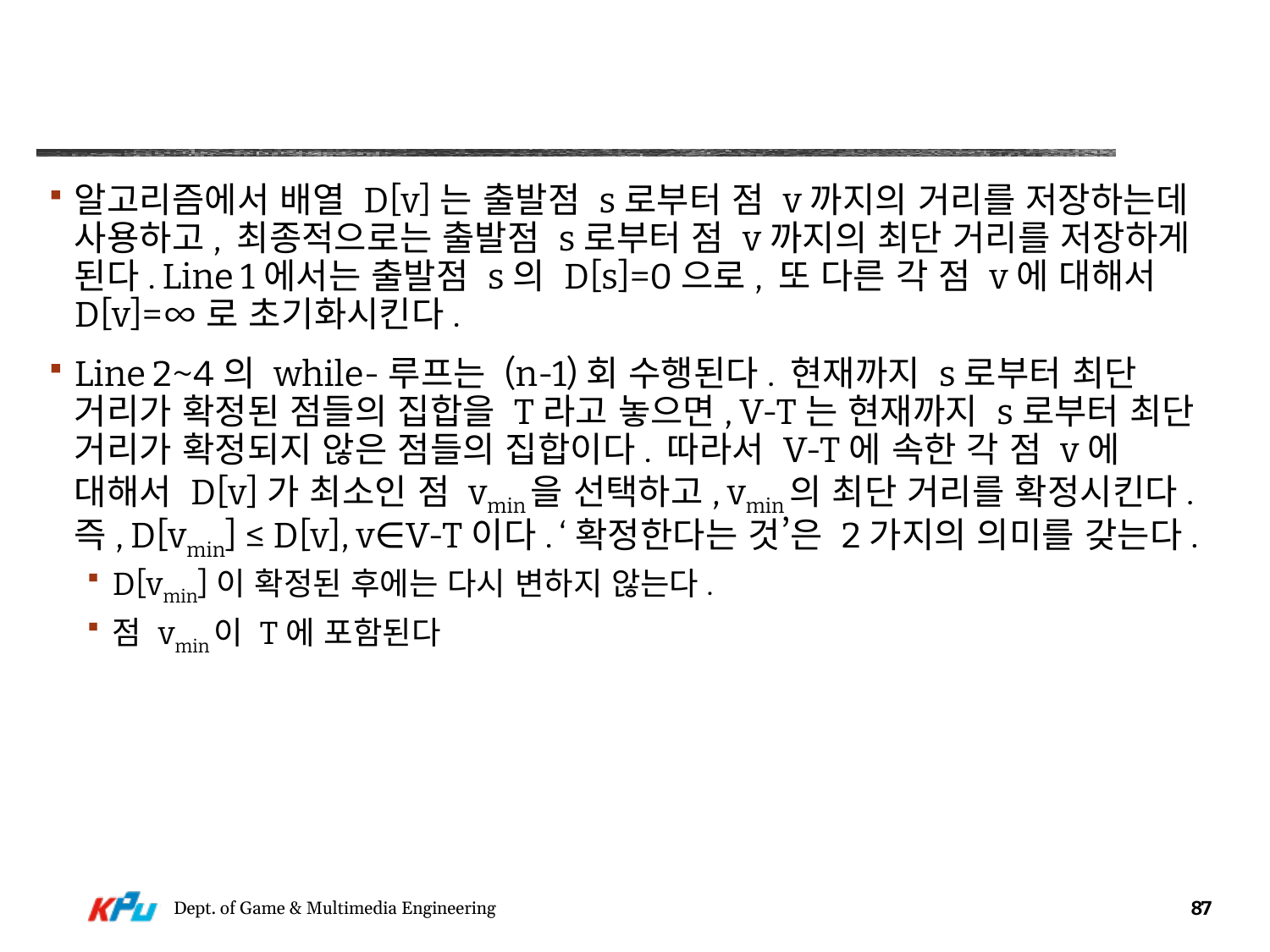

#
알고리즘에서 배열 D[v]는 출발점 s로부터 점 v까지의 거리를 저장하는데 사용하고, 최종적으로는 출발점 s로부터 점 v까지의 최단 거리를 저장하게 된다. Line 1에서는 출발점 s의 D[s]=0으로, 또 다른 각 점 v에 대해서 D[v]=∞로 초기화시킨다.
Line 2~4의 while-루프는 (n-1)회 수행된다. 현재까지 s로부터 최단 거리가 확정된 점들의 집합을 T라고 놓으면, V-T는 현재까지 s로부터 최단 거리가 확정되지 않은 점들의 집합이다. 따라서 V-T에 속한 각 점 v에 대해서 D[v]가 최소인 점 vmin을 선택하고, vmin의 최단 거리를 확정시킨다. 즉, D[vmin] ≤ D[v], v∈V-T이다. ‘확정한다는 것’은 2가지의 의미를 갖는다.
D[vmin]이 확정된 후에는 다시 변하지 않는다.
점 vmin이 T에 포함된다

Dept. of Game & Multimedia Engineering
87